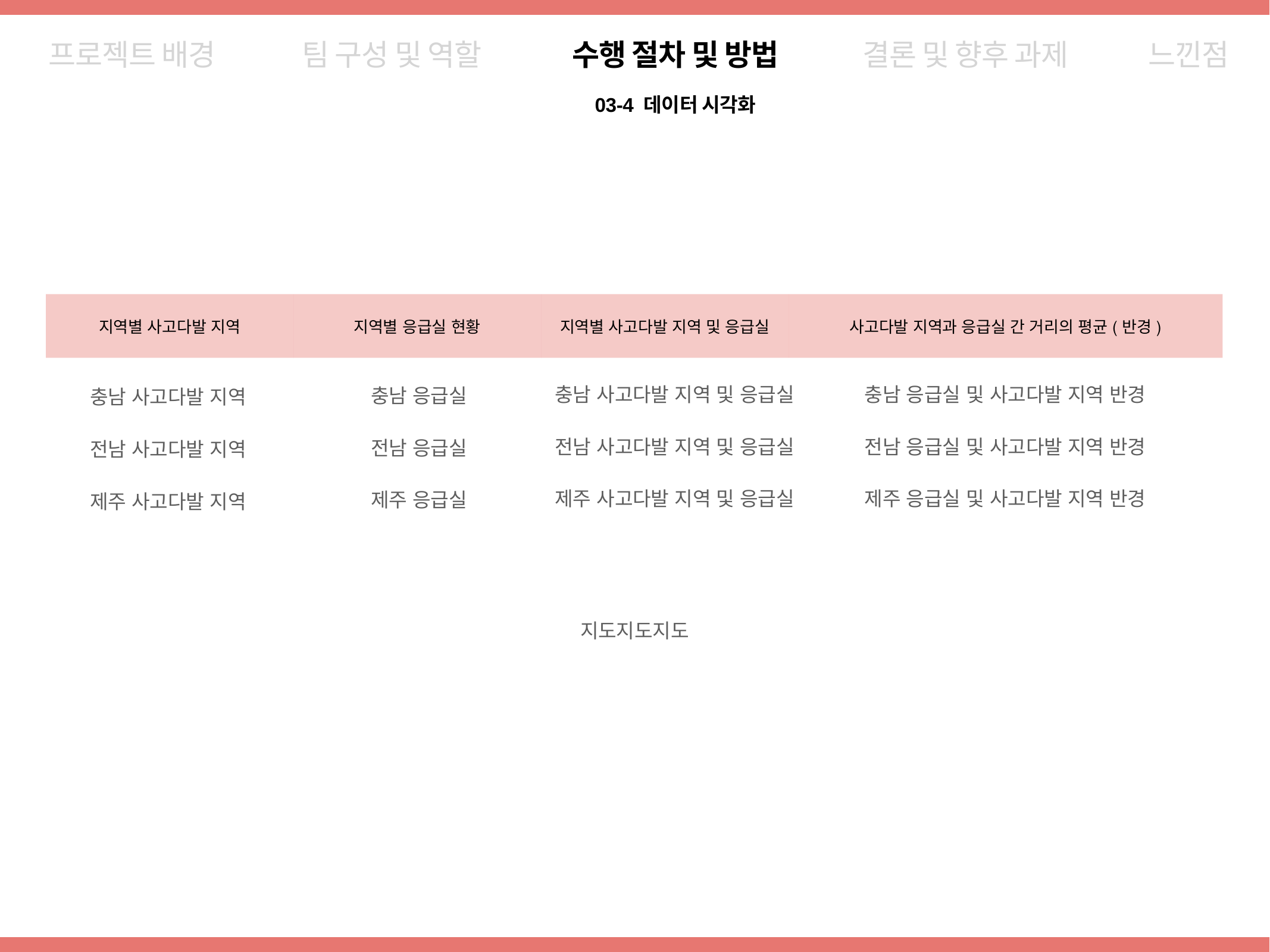

프로젝트 배경
팀 구성 및 역할
수행 절차 및 방법
결론 및 향후 과제
느낀점
03-4 데이터 시각화
| 지역별 사고다발 지역 | 지역별 응급실 현황 | 지역별 사고다발 지역 및 응급실 | 사고다발 지역과 응급실 간 거리의 평균(반경) |
| --- | --- | --- | --- |
충남 사고다발 지역 및 응급실
충남 응급실 및 사고다발 지역 반경
충남 응급실
충남 사고다발 지역
전남 사고다발 지역 및 응급실
전남 응급실 및 사고다발 지역 반경
전남 응급실
전남 사고다발 지역
제주 사고다발 지역 및 응급실
제주 응급실 및 사고다발 지역 반경
제주 응급실
제주 사고다발 지역
지도지도지도